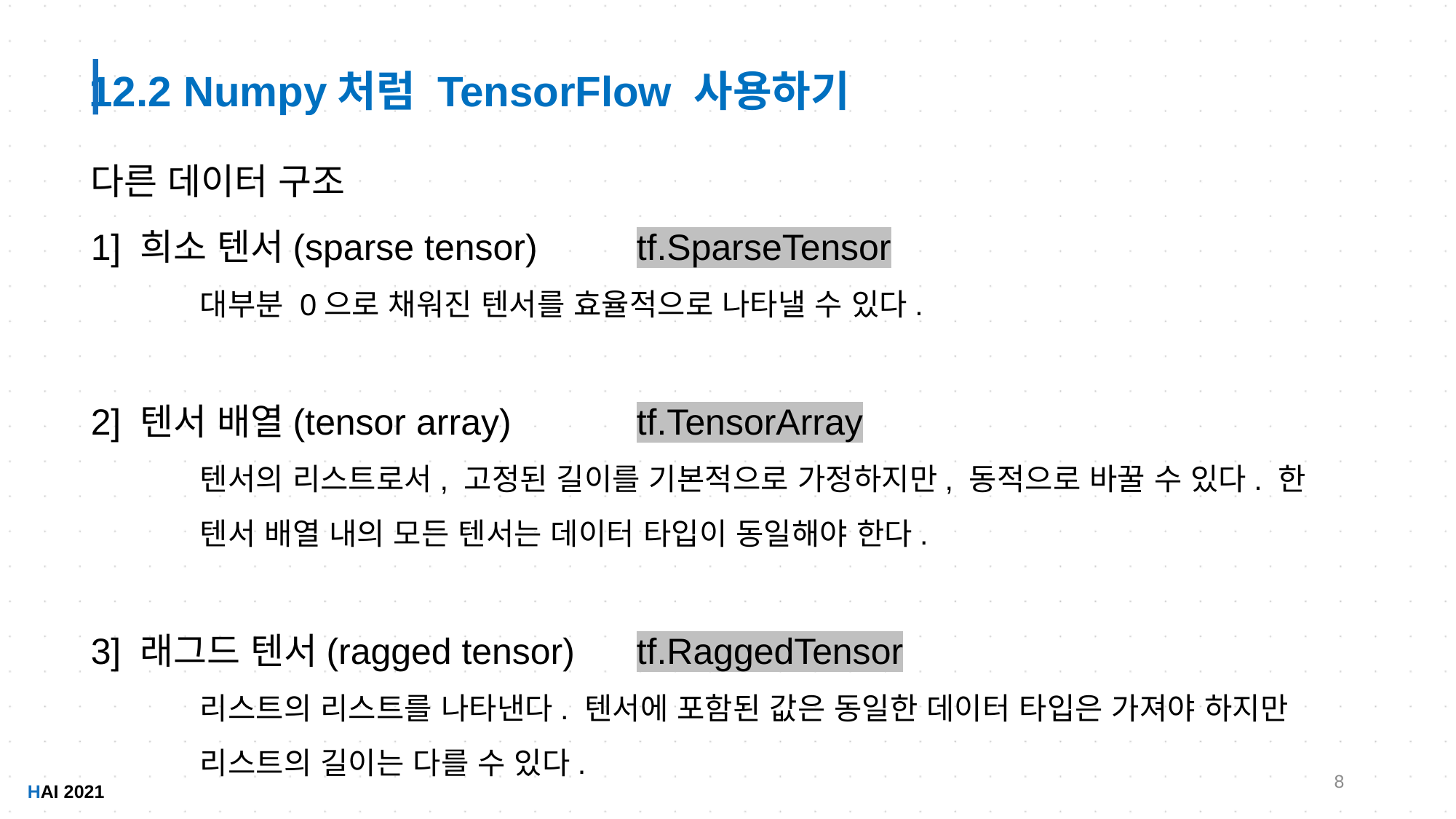

12.2 Numpy처럼 TensorFlow 사용하기
다른 데이터 구조
1] 희소 텐서(sparse tensor)	tf.SparseTensor
대부분 0으로 채워진 텐서를 효율적으로 나타낼 수 있다.

2] 텐서 배열(tensor array)		tf.TensorArray
텐서의 리스트로서, 고정된 길이를 기본적으로 가정하지만, 동적으로 바꿀 수 있다. 한 텐서 배열 내의 모든 텐서는 데이터 타입이 동일해야 한다.

3] 래그드 텐서(ragged tensor)	tf.RaggedTensor
리스트의 리스트를 나타낸다. 텐서에 포함된 값은 동일한 데이터 타입은 가져야 하지만 리스트의 길이는 다를 수 있다.
8
HAI 2021